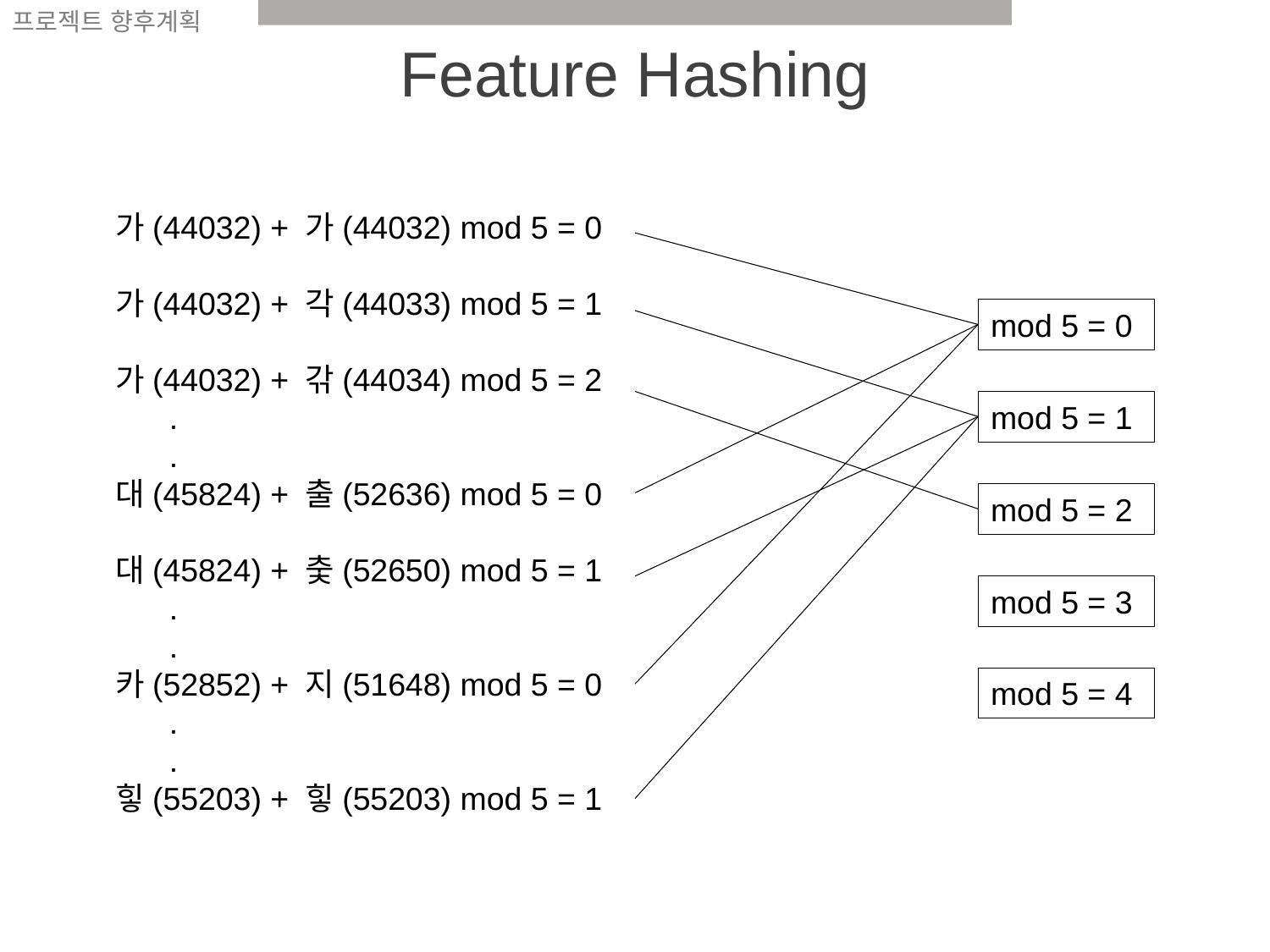

프로젝트 향후계획

# Feature Hashing
가(44032) + 가(44032) mod 5 = 0

가(44032) + 각(44033) mod 5 = 1

가(44032) + 갂(44034) mod 5 = 2
      .
      .
대(45824) + 출(52636) mod 5 = 0

대(45824) + 춫(52650) mod 5 = 1
      .
      .
카(52852) + 지(51648) mod 5 = 0
      .
      .
힣(55203) + 힣(55203) mod 5 = 1

mod 5 = 0
mod 5 = 1
mod 5 = 2
mod 5 = 3
mod 5 = 4